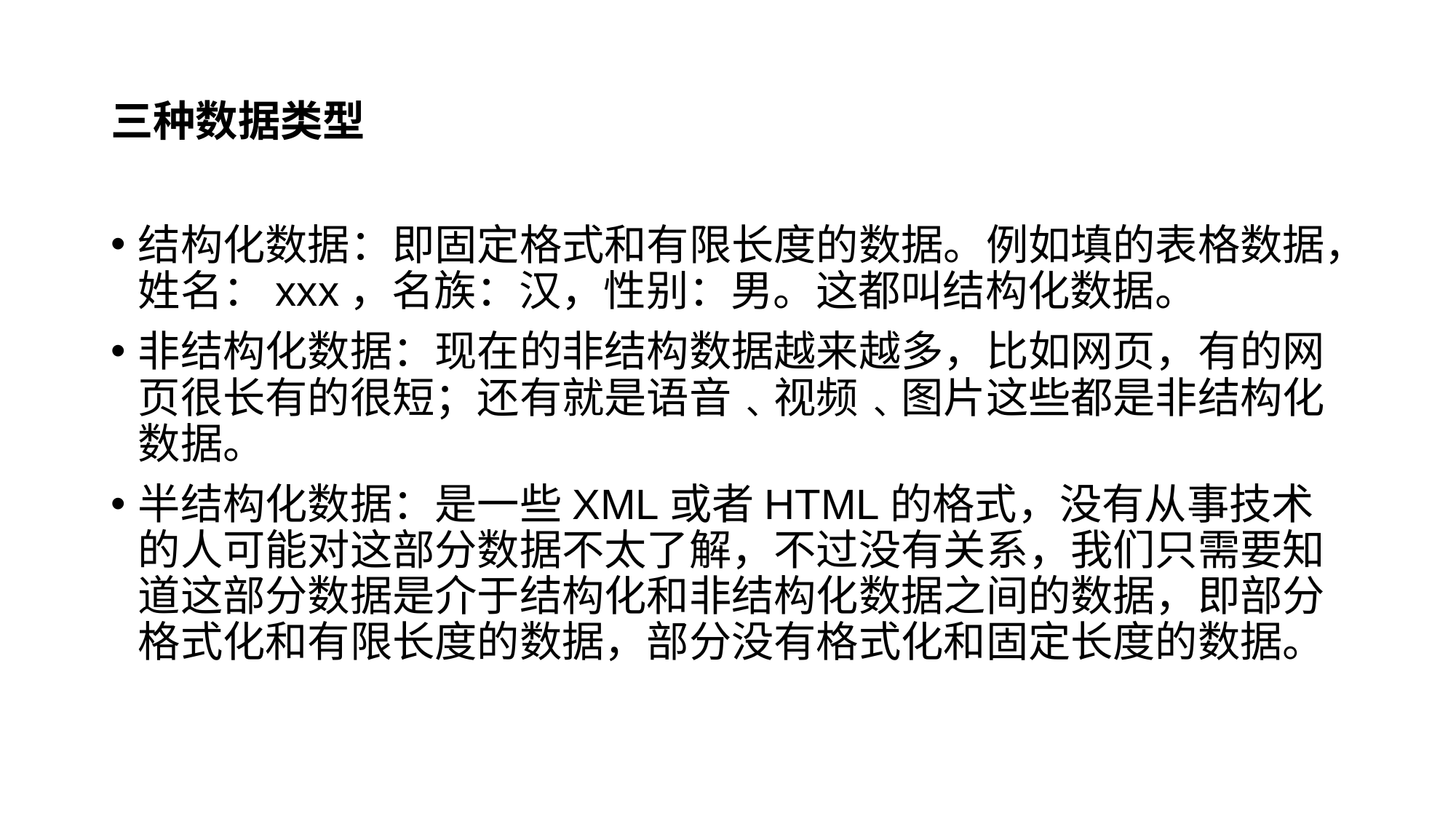

# 三种数据类型
结构化数据：即固定格式和有限长度的数据。例如填的表格数据，姓名：xxx，名族：汉，性别：男。这都叫结构化数据。
非结构化数据：现在的非结构数据越来越多，比如网页，有的网页很长有的很短；还有就是语音﹑视频﹑图片这些都是非结构化数据。
半结构化数据：是一些XML或者HTML的格式，没有从事技术的人可能对这部分数据不太了解，不过没有关系，我们只需要知道这部分数据是介于结构化和非结构化数据之间的数据，即部分格式化和有限长度的数据，部分没有格式化和固定长度的数据。